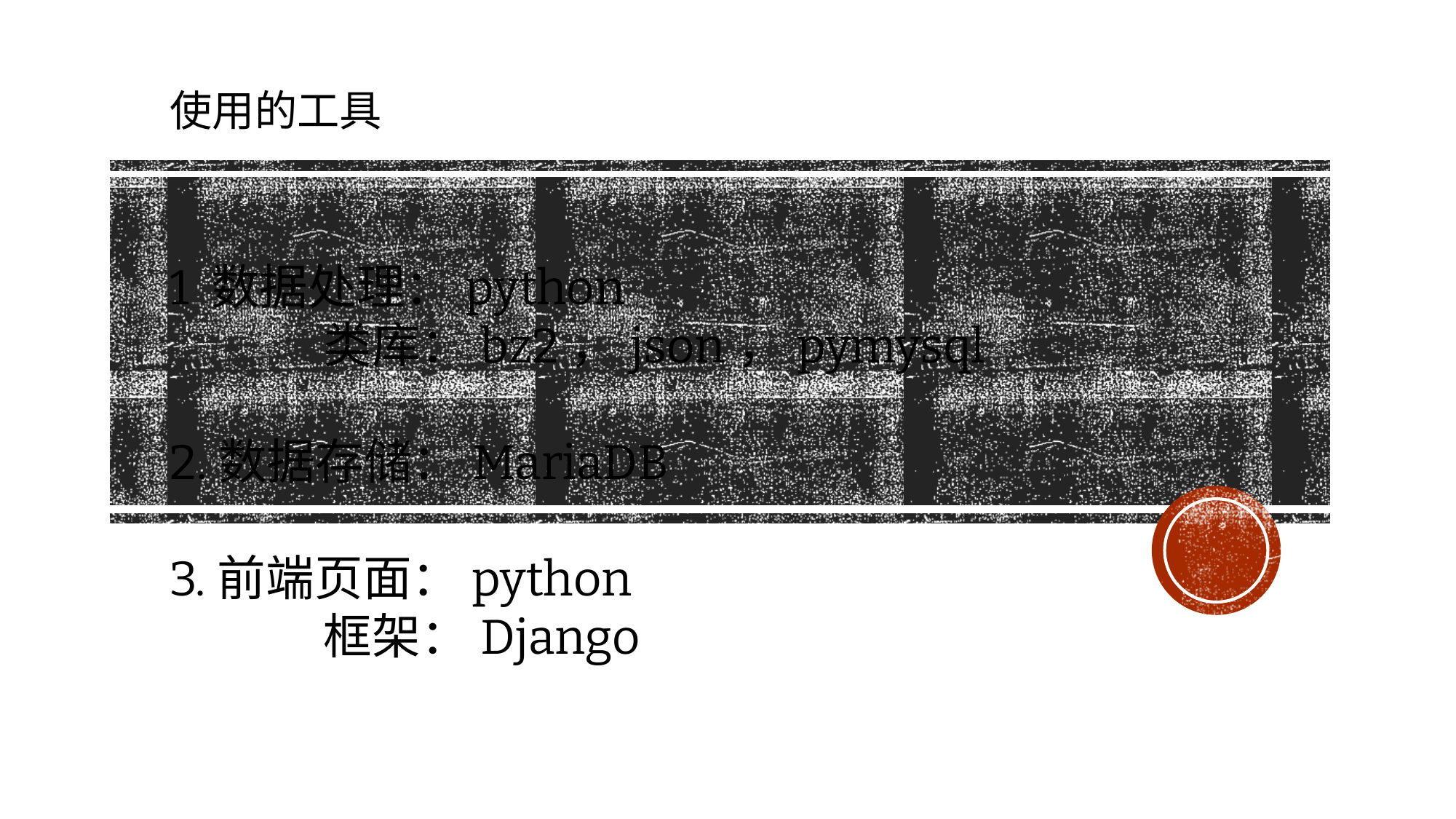

使用的工具
点击添加文本
1 数据处理：python
	   类库：bz2，json，pymysql

2.数据存储：MariaDB

3.前端页面：python
	   框架：Django
点击添加文本
点击添加文本
点击添加文本